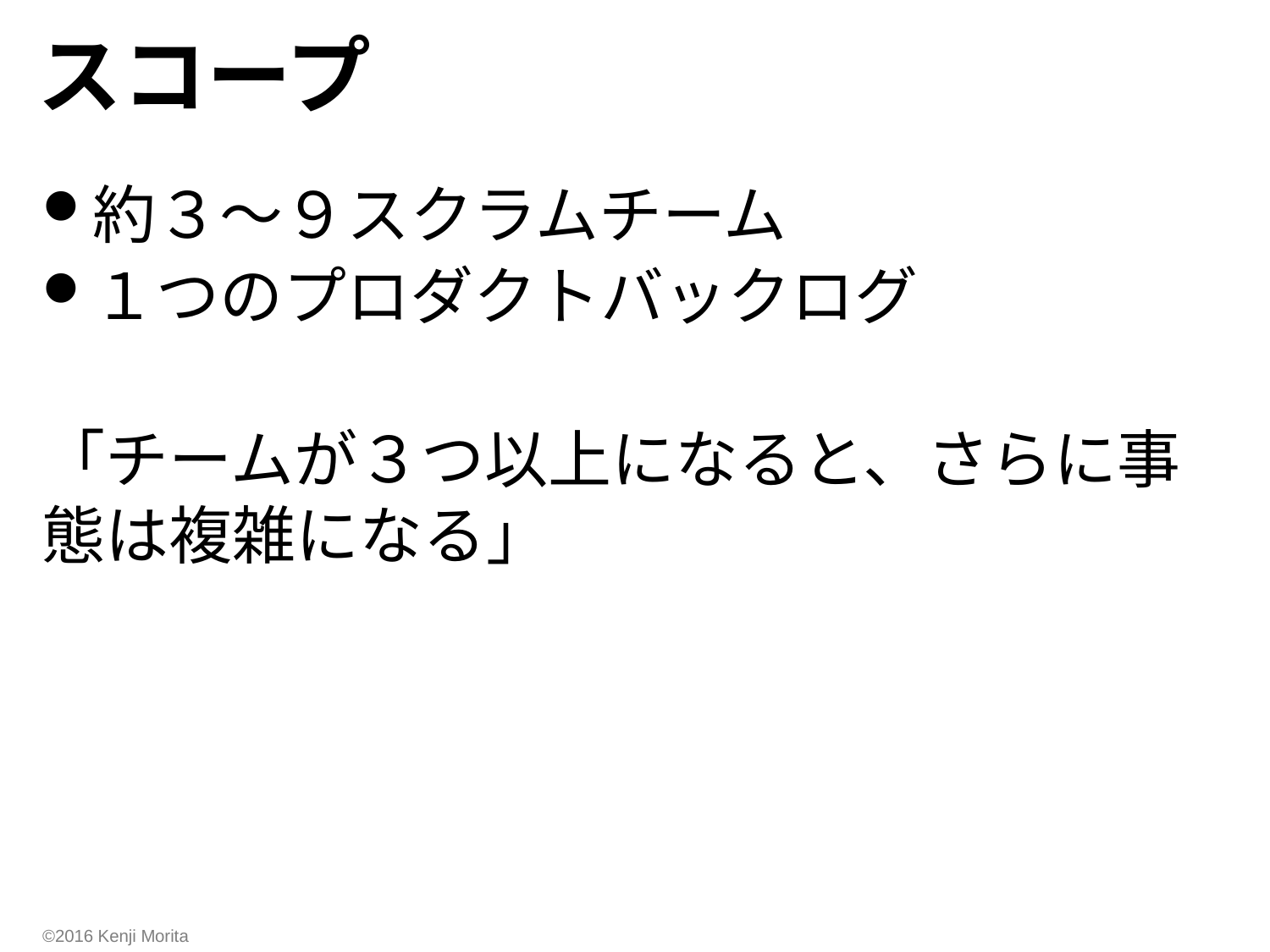

# スコープ
約３〜９スクラムチーム
１つのプロダクトバックログ

「チームが３つ以上になると、さらに事態は複雑になる」